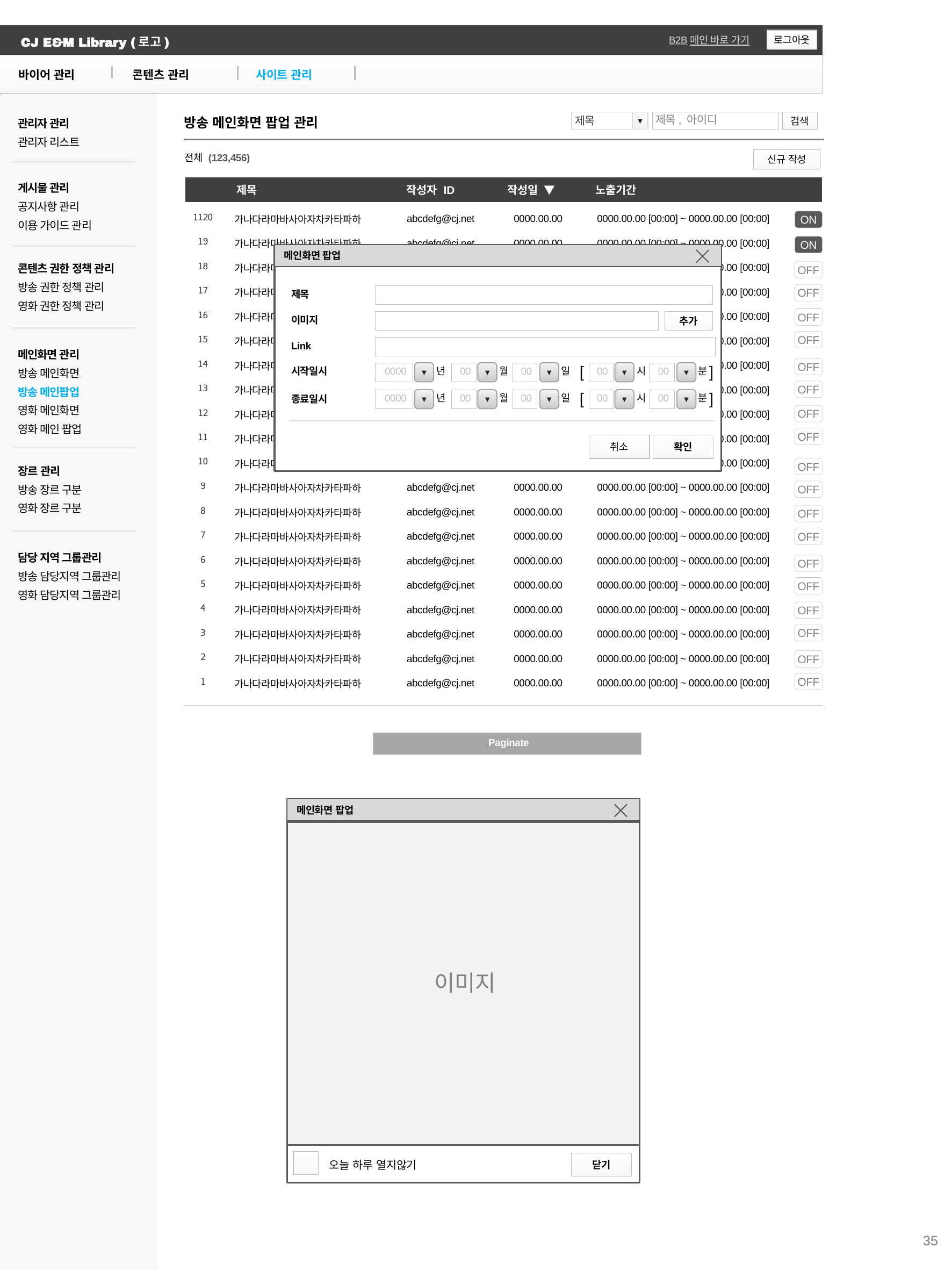

CJ E&M Library (로고)
로그아웃
B2B메인 바로 가기

바이어 관리
콘텐츠 관리
사이트 관리

관리자 관리
관리자 리스트

게시물 관리
공지사항 관리
이용 가이드 관리
콘텐츠 권한 정책 관리
방송 권한 정책 관리
영화 권한 정책 관리
메인화면 관리
방송 메인화면
방송 메인팝업
영화 메인화면
영화 메인 팝업
장르 관리
방송 장르 구분
영화 장르 구분
담당 지역 그룹관리
방송 담당지역 그룹관리
영화 담당지역 그룹관리

제목
▼
제목, 아이디
검색
방송 메인화면 팝업 관리
전체 (123,456)
신규 작성
|  | 제목 | 작성자 ID | 작성일 ▼ | 노출기간 |
| --- | --- | --- | --- | --- |
| 1120 |
| --- |
| 19 |
| 18 |
| 17 |
| 16 |
| 15 |
| 14 |
| 13 |
| 12 |
| 11 |
| 10 |
| 9 |
| 8 |
| 7 |
| 6 |
| 5 |
| 4 |
| 3 |
| 2 |
| 1 |
| 가나다라마바사아자차카타파하 |
| --- |
| 가나다라마바사아자차카타파하 |
| 가나다라마바사아자차카타파하 |
| 가나다라마바사아자차카타파하 |
| 가나다라마바사아자차카타파하 |
| 가나다라마바사아자차카타파하 |
| 가나다라마바사아자차카타파하 |
| 가나다라마바사아자차카타파하 |
| 가나다라마바사아자차카타파하 |
| 가나다라마바사아자차카타파하 |
| 가나다라마바사아자차카타파하 |
| 가나다라마바사아자차카타파하 |
| 가나다라마바사아자차카타파하 |
| 가나다라마바사아자차카타파하 |
| 가나다라마바사아자차카타파하 |
| 가나다라마바사아자차카타파하 |
| 가나다라마바사아자차카타파하 |
| 가나다라마바사아자차카타파하 |
| 가나다라마바사아자차카타파하 |
| 가나다라마바사아자차카타파하 |
| abcdefg@cj.net |
| --- |
| abcdefg@cj.net |
| abcdefg@cj.net |
| abcdefg@cj.net |
| abcdefg@cj.net |
| abcdefg@cj.net |
| abcdefg@cj.net |
| abcdefg@cj.net |
| abcdefg@cj.net |
| abcdefg@cj.net |
| abcdefg@cj.net |
| abcdefg@cj.net |
| abcdefg@cj.net |
| abcdefg@cj.net |
| abcdefg@cj.net |
| abcdefg@cj.net |
| abcdefg@cj.net |
| abcdefg@cj.net |
| abcdefg@cj.net |
| abcdefg@cj.net |
| 0000.00.00 |
| --- |
| 0000.00.00 |
| 0000.00.00 |
| 0000.00.00 |
| 0000.00.00 |
| 0000.00.00 |
| 0000.00.00 |
| 0000.00.00 |
| 0000.00.00 |
| 0000.00.00 |
| 0000.00.00 |
| 0000.00.00 |
| 0000.00.00 |
| 0000.00.00 |
| 0000.00.00 |
| 0000.00.00 |
| 0000.00.00 |
| 0000.00.00 |
| 0000.00.00 |
| 0000.00.00 |
| 0000.00.00 [00:00] ~ 0000.00.00 [00:00] |
| --- |
| 0000.00.00 [00:00] ~ 0000.00.00 [00:00] |
| 0000.00.00 [00:00] ~ 0000.00.00 [00:00] |
| 0000.00.00 [00:00] ~ 0000.00.00 [00:00] |
| 0000.00.00 [00:00] ~ 0000.00.00 [00:00] |
| 0000.00.00 [00:00] ~ 0000.00.00 [00:00] |
| 0000.00.00 [00:00] ~ 0000.00.00 [00:00] |
| 0000.00.00 [00:00] ~ 0000.00.00 [00:00] |
| 0000.00.00 [00:00] ~ 0000.00.00 [00:00] |
| 0000.00.00 [00:00] ~ 0000.00.00 [00:00] |
| 0000.00.00 [00:00] ~ 0000.00.00 [00:00] |
| 0000.00.00 [00:00] ~ 0000.00.00 [00:00] |
| 0000.00.00 [00:00] ~ 0000.00.00 [00:00] |
| 0000.00.00 [00:00] ~ 0000.00.00 [00:00] |
| 0000.00.00 [00:00] ~ 0000.00.00 [00:00] |
| 0000.00.00 [00:00] ~ 0000.00.00 [00:00] |
| 0000.00.00 [00:00] ~ 0000.00.00 [00:00] |
| 0000.00.00 [00:00] ~ 0000.00.00 [00:00] |
| 0000.00.00 [00:00] ~ 0000.00.00 [00:00] |
| 0000.00.00 [00:00] ~ 0000.00.00 [00:00] |
ON
ON
메인화면 팝업

제목

이미지

추가
Link

▼
▼
▼
▼
▼
시작일시
0000
년
00
월
00
일
[
00
시
00
분
]
▼
▼
▼
▼
▼
0000
년
00
월
00
일
[
00
시
00
분
]
종료일시
취소
확인
OFF
OFF
OFF
OFF
OFF
OFF
OFF
OFF
OFF
OFF
OFF
OFF
OFF
OFF
OFF
OFF
OFF
OFF
Paginate
<<  <  1  2  3  4  5  6  7  8  9  10  …  14  >  >>
메인화면 팝업

이미지

닫기
오늘 하루 열지않기
35
35